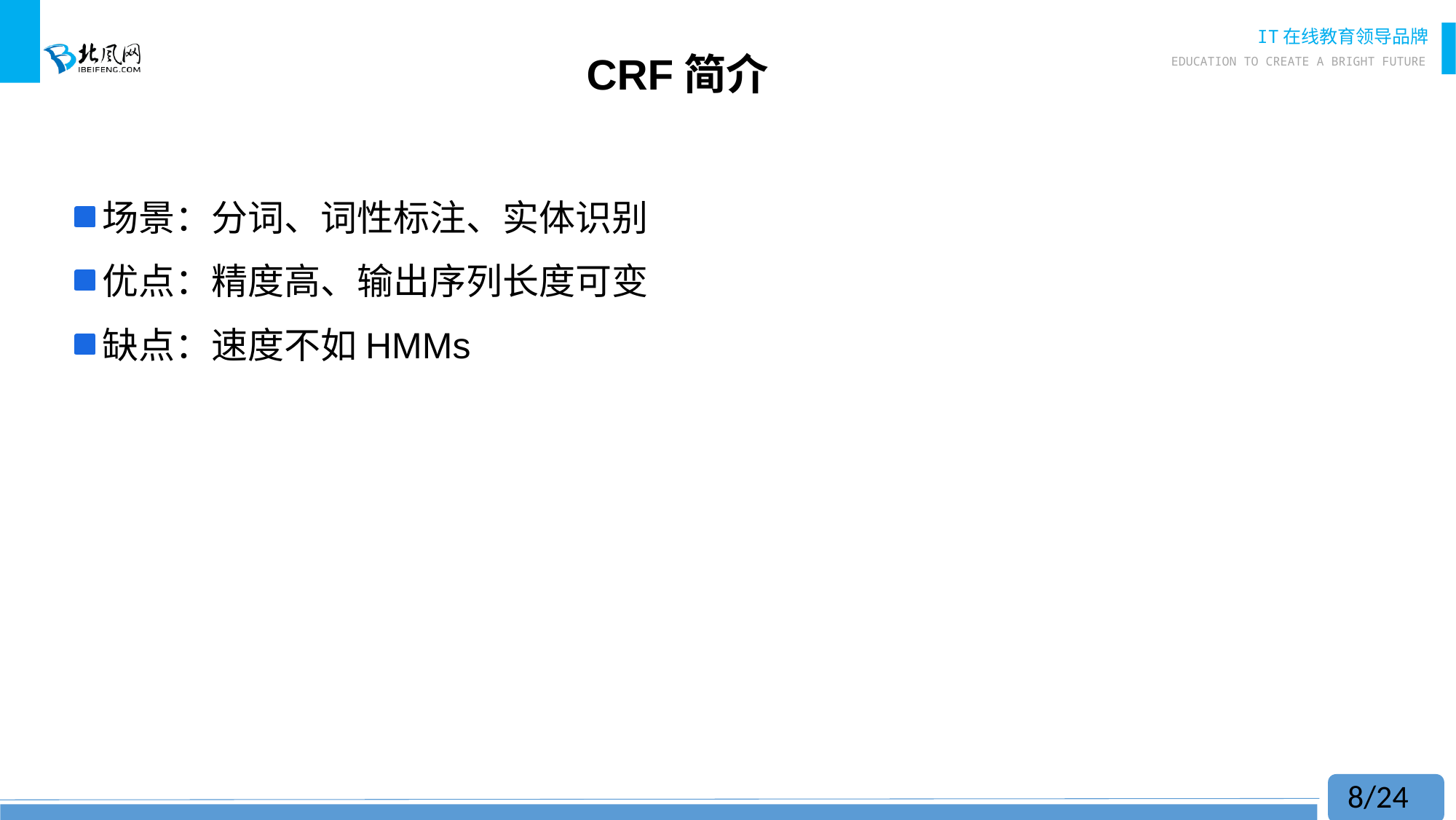

# CRF简介
场景：分词、词性标注、实体识别
优点：精度高、输出序列长度可变
缺点：速度不如HMMs